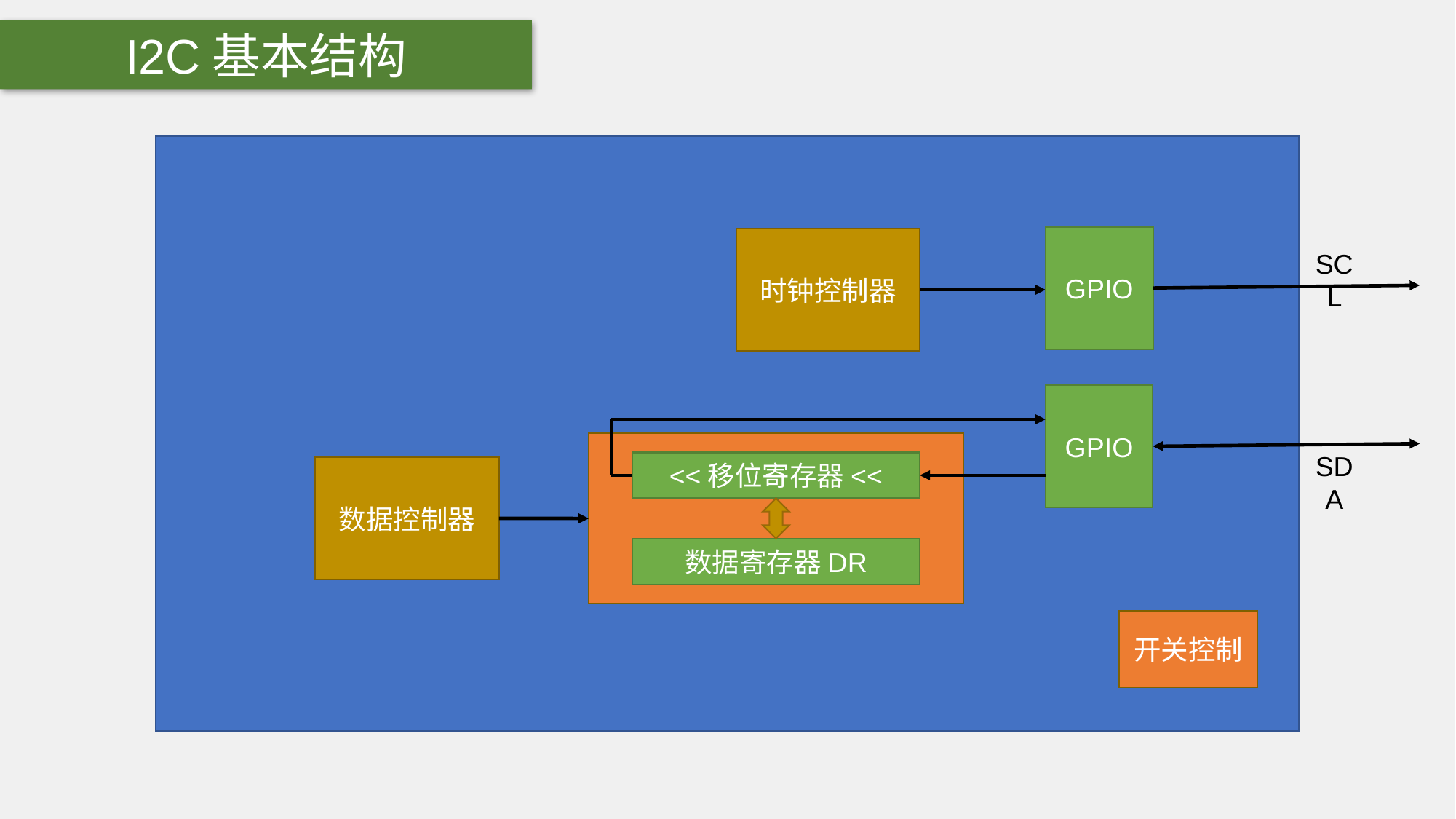

I2C基本结构

GPIO
时钟控制器
SCL
GPIO

SDA
<<移位寄存器<<
数据控制器

数据寄存器DR
开关控制